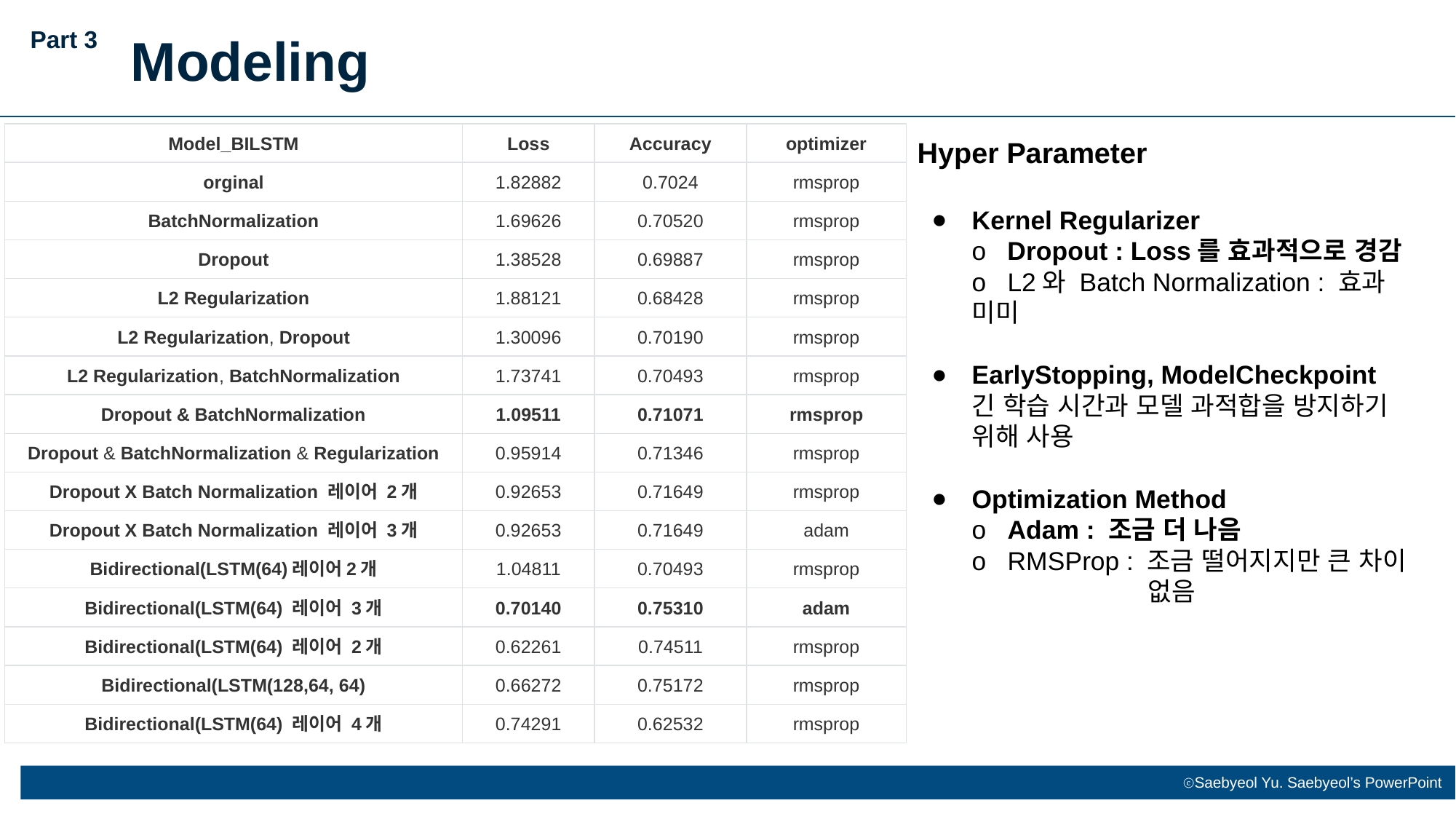

Part 3
Modeling
| Model\_BILSTM | Loss | Accuracy | optimizer |
| --- | --- | --- | --- |
| orginal | 1.82882 | 0.7024 | rmsprop |
| BatchNormalization | 1.69626 | 0.70520 | rmsprop |
| Dropout | 1.38528 | 0.69887 | rmsprop |
| L2 Regularization | 1.88121 | 0.68428 | rmsprop |
| L2 Regularization, Dropout | 1.30096 | 0.70190 | rmsprop |
| L2 Regularization, BatchNormalization | 1.73741 | 0.70493 | rmsprop |
| Dropout & BatchNormalization | 1.09511 | 0.71071 | rmsprop |
| Dropout & BatchNormalization & Regularization | 0.95914 | 0.71346 | rmsprop |
| Dropout X Batch Normalization 레이어 2개 | 0.92653 | 0.71649 | rmsprop |
| Dropout X Batch Normalization 레이어 3개 | 0.92653 | 0.71649 | adam |
| Bidirectional(LSTM(64)레이어2개 | 1.04811 | 0.70493 | rmsprop |
| Bidirectional(LSTM(64) 레이어 3개 | 0.70140 | 0.75310 | adam |
| Bidirectional(LSTM(64) 레이어 2개 | 0.62261 | 0.74511 | rmsprop |
| Bidirectional(LSTM(128,64, 64) | 0.66272 | 0.75172 | rmsprop |
| Bidirectional(LSTM(64) 레이어 4개 | 0.74291 | 0.62532 | rmsprop |
Hyper Parameter

Kernel Regularizer
ο   Dropout : Loss를 효과적으로 경감
ο   L2와 Batch Normalization : 효과 미미

EarlyStopping, ModelCheckpoint
긴 학습 시간과 모델 과적합을 방지하기 위해 사용

Optimization Method
ο   Adam : 조금 더 나음
ο   RMSProp : 조금 떨어지지만 큰 차이
                        없음